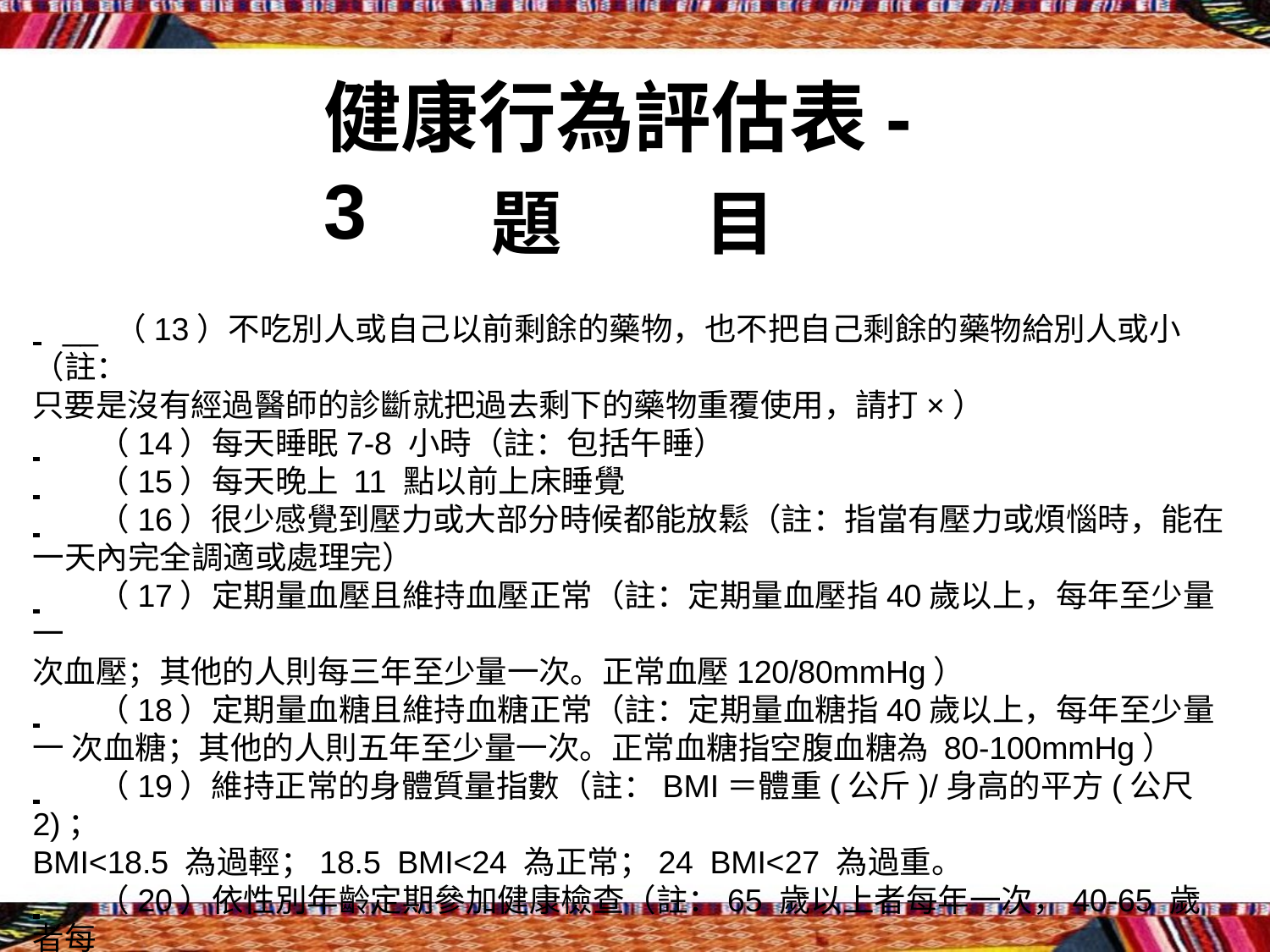

# 健康行為評估表-3
題	目
 	__ （13）不吃別人或自己以前剩餘的藥物，也不把自己剩餘的藥物給別人或小（註：
只要是沒有經過醫師的診斷就把過去剩下的藥物重覆使用，請打×）
 	（14）每天睡眠7-8 小時（註：包括午睡）
 	（15）每天晚上 11 點以前上床睡覺
 	（16）很少感覺到壓力或大部分時候都能放鬆（註：指當有壓力或煩惱時，能在
一天內完全調適或處理完）
 	（17）定期量血壓且維持血壓正常（註：定期量血壓指40歲以上，每年至少量一
次血壓；其他的人則每三年至少量一次。正常血壓120/80mmHg）
 	（18）定期量血糖且維持血糖正常（註：定期量血糖指40歲以上，每年至少量一 次血糖；其他的人則五年至少量一次。正常血糖指空腹血糖為 80-100mmHg）
 	（19）維持正常的身體質量指數（註：BMI＝體重(公斤)/身高的平方(公尺 2)；
BMI<18.5 為過輕；18.5 BMI<24 為正常；24 BMI<27 為過重。
 	（20）依性別年齡定期參加健康檢查（註：65 歲以上者每年一次，40-65 歲者每
三年一次，其他則依性別、年齡或工作單位之建議參加）